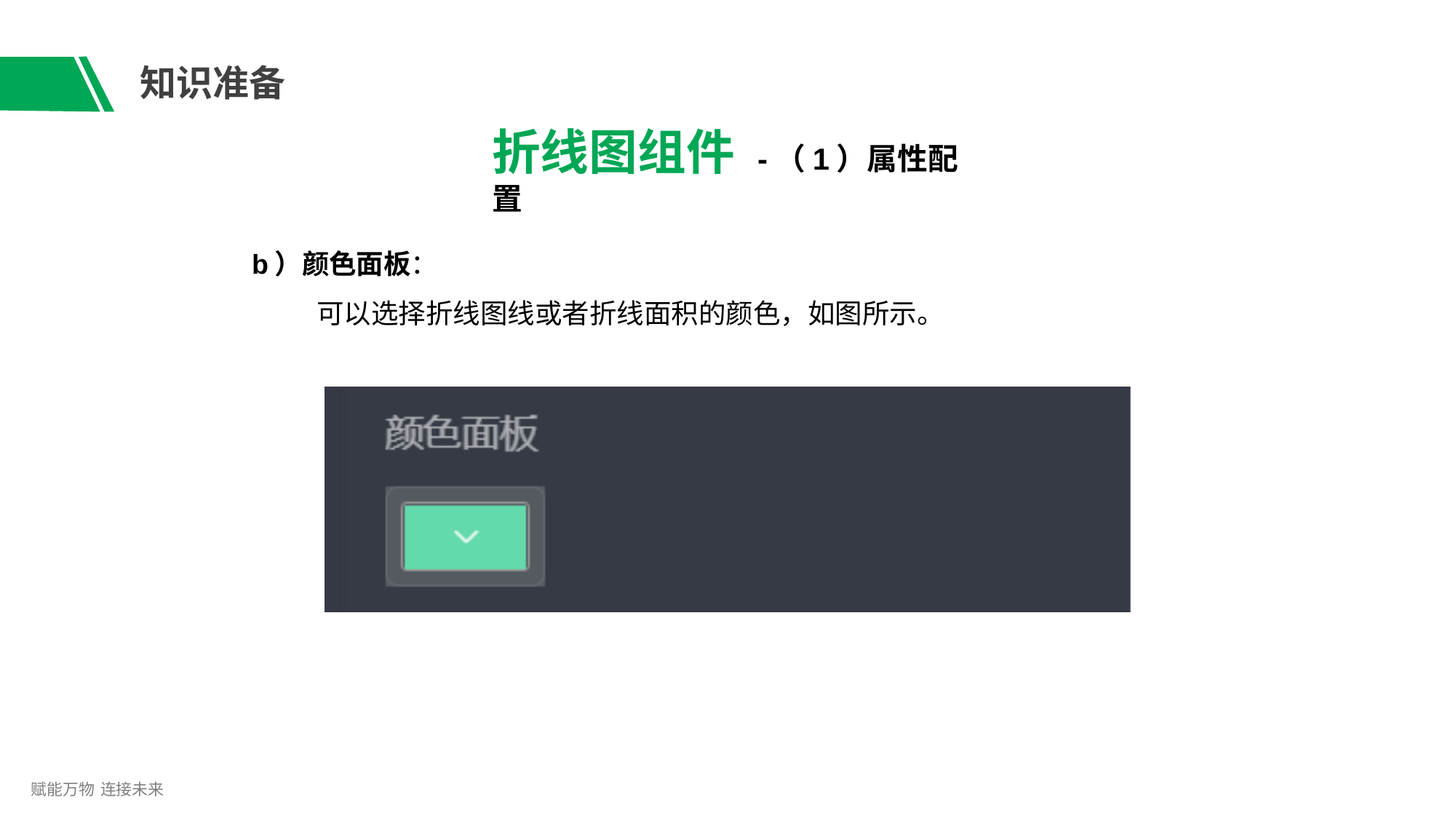

# 知识准备
折线图组件 -（1）属性配置
b）颜色面板：
可以选择折线图线或者折线面积的颜色，如图所示。

赋能万物 连接未来